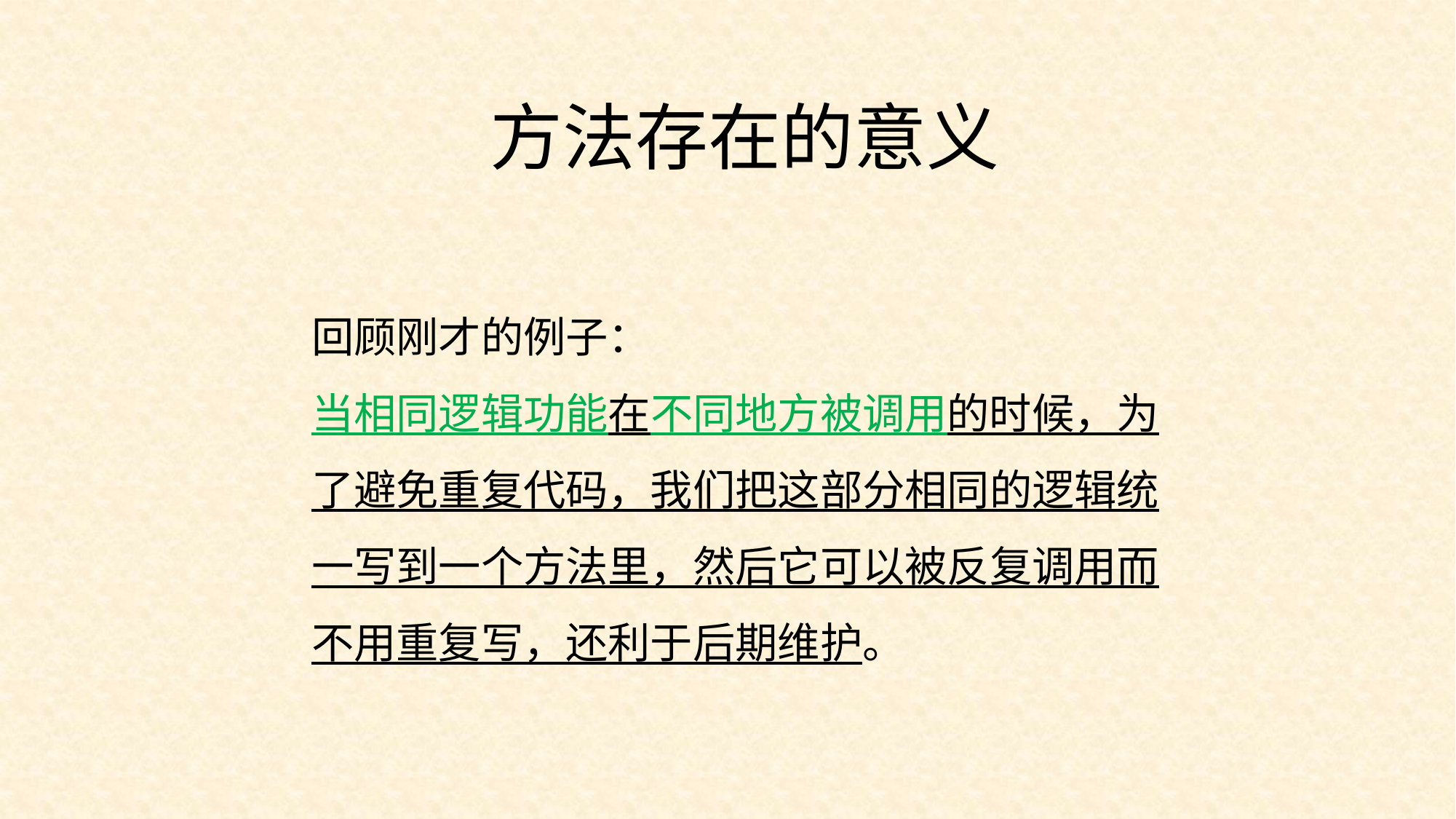

方法存在的意义
回顾刚才的例子：
当相同逻辑功能在不同地方被调用的时候，为了避免重复代码，我们把这部分相同的逻辑统一写到一个方法里，然后它可以被反复调用而不用重复写，还利于后期维护。